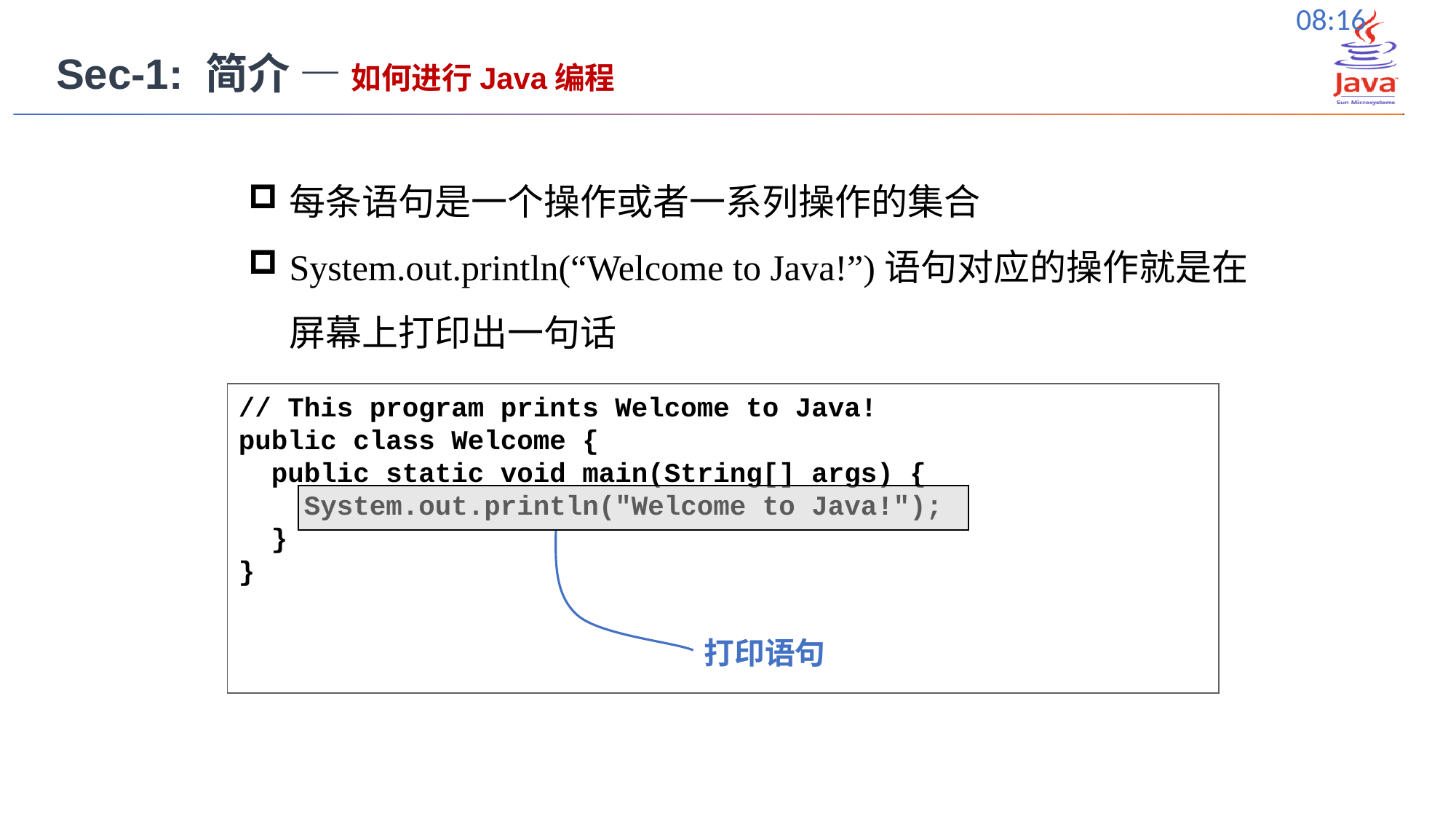

Sec-1: 简介 — 如何进行Java编程
每条语句是一个操作或者一系列操作的集合
System.out.println(“Welcome to Java!”)语句对应的操作就是在屏幕上打印出一句话

// This program prints Welcome to Java!
public class Welcome {
  public static void main(String[] args) {
    System.out.println("Welcome to Java!");
  }
}

打印语句